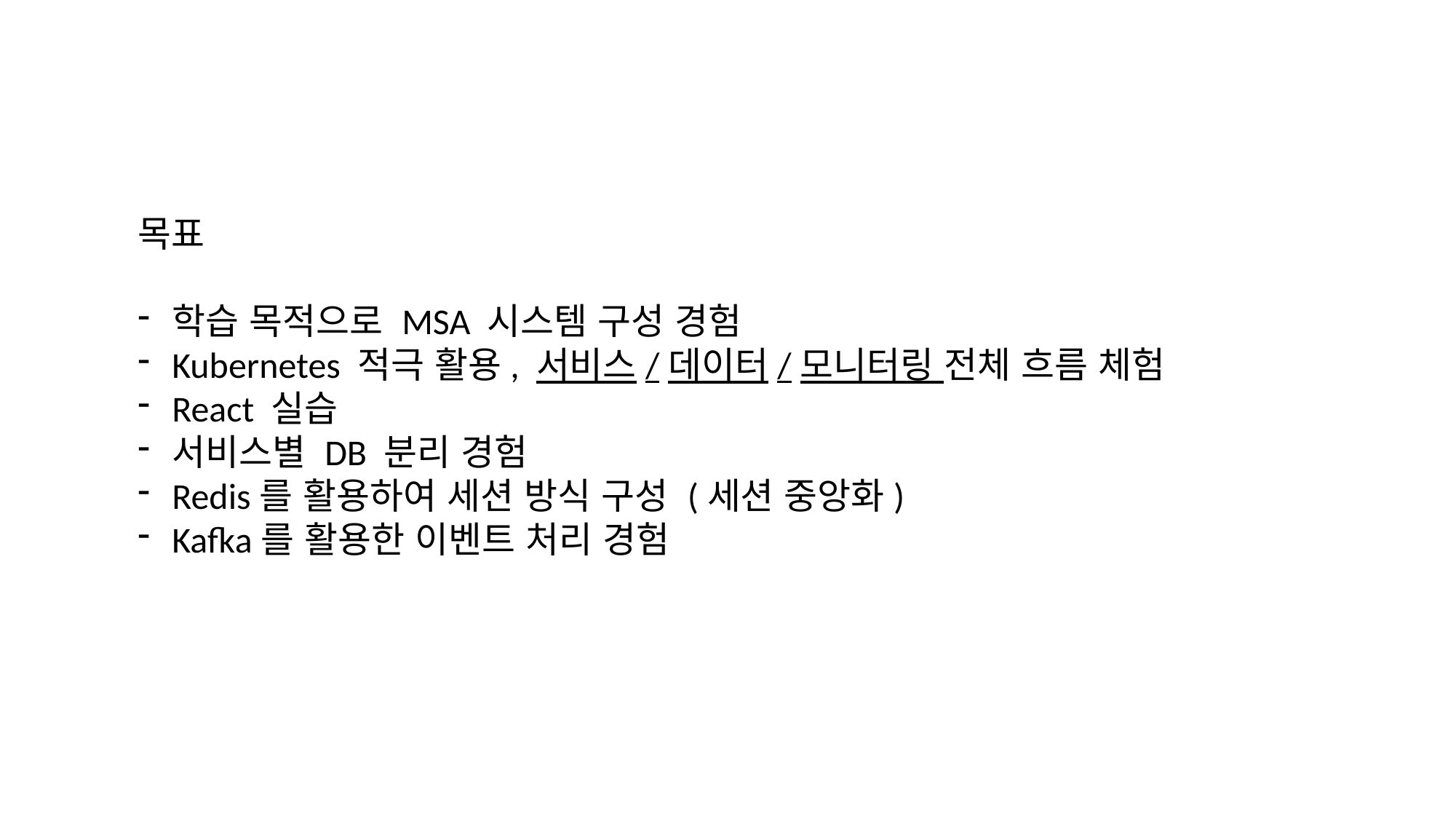

목표

학습 목적으로 MSA 시스템 구성 경험
Kubernetes 적극 활용, 서비스/데이터/모니터링 전체 흐름 체험
React 실습
서비스별 DB 분리 경험
Redis를 활용하여 세션 방식 구성 (세션 중앙화)
Kafka를 활용한 이벤트 처리 경험